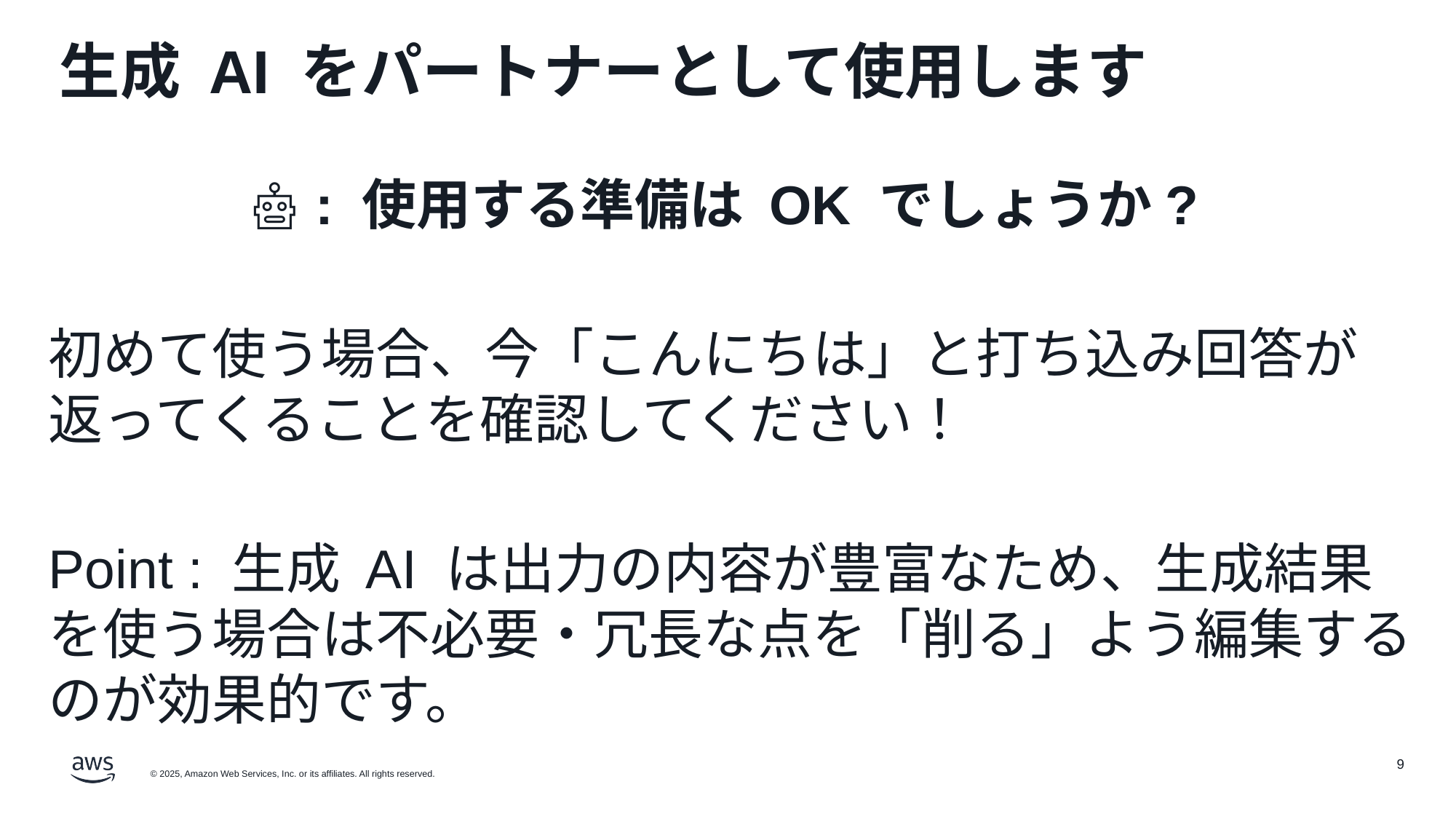

# 生成 AI をパートナーとして使用します
🤖 : 使用する準備は OK でしょうか?

初めて使う場合、今「こんにちは」と打ち込み回答が返ってくることを確認してください！

Point : 生成 AI は出力の内容が豊富なため、生成結果を使う場合は不必要・冗長な点を「削る」よう編集するのが効果的です。
9